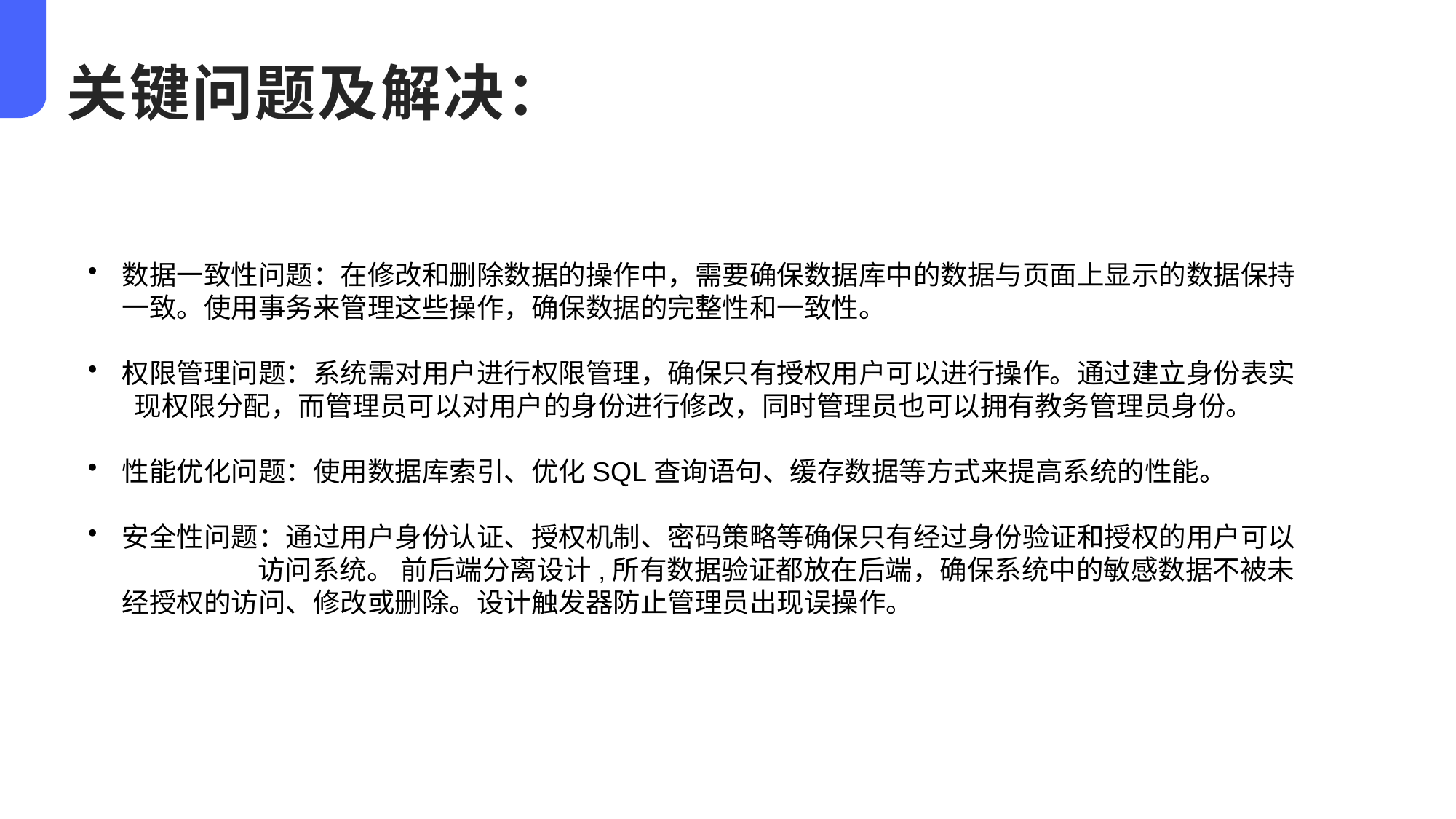

关键问题及解决：

数据一致性问题：在修改和删除数据的操作中，需要确保数据库中的数据与页面上显示的数据保持一致。使用事务来管理这些操作，确保数据的完整性和一致性。

权限管理问题：系统需对用户进行权限管理，确保只有授权用户可以进行操作。通过建立身份表实    现权限分配，而管理员可以对用户的身份进行修改，同时管理员也可以拥有教务管理员身份。

性能优化问题：使用数据库索引、优化SQL查询语句、缓存数据等方式来提高系统的性能。

安全性问题：通过用户身份认证、授权机制、密码策略等确保只有经过身份验证和授权的用户可以                        访问系统。 前后端分离设计,所有数据验证都放在后端，确保系统中的敏感数据不被未经授权的访问、修改或删除。设计触发器防止管理员出现误操作。